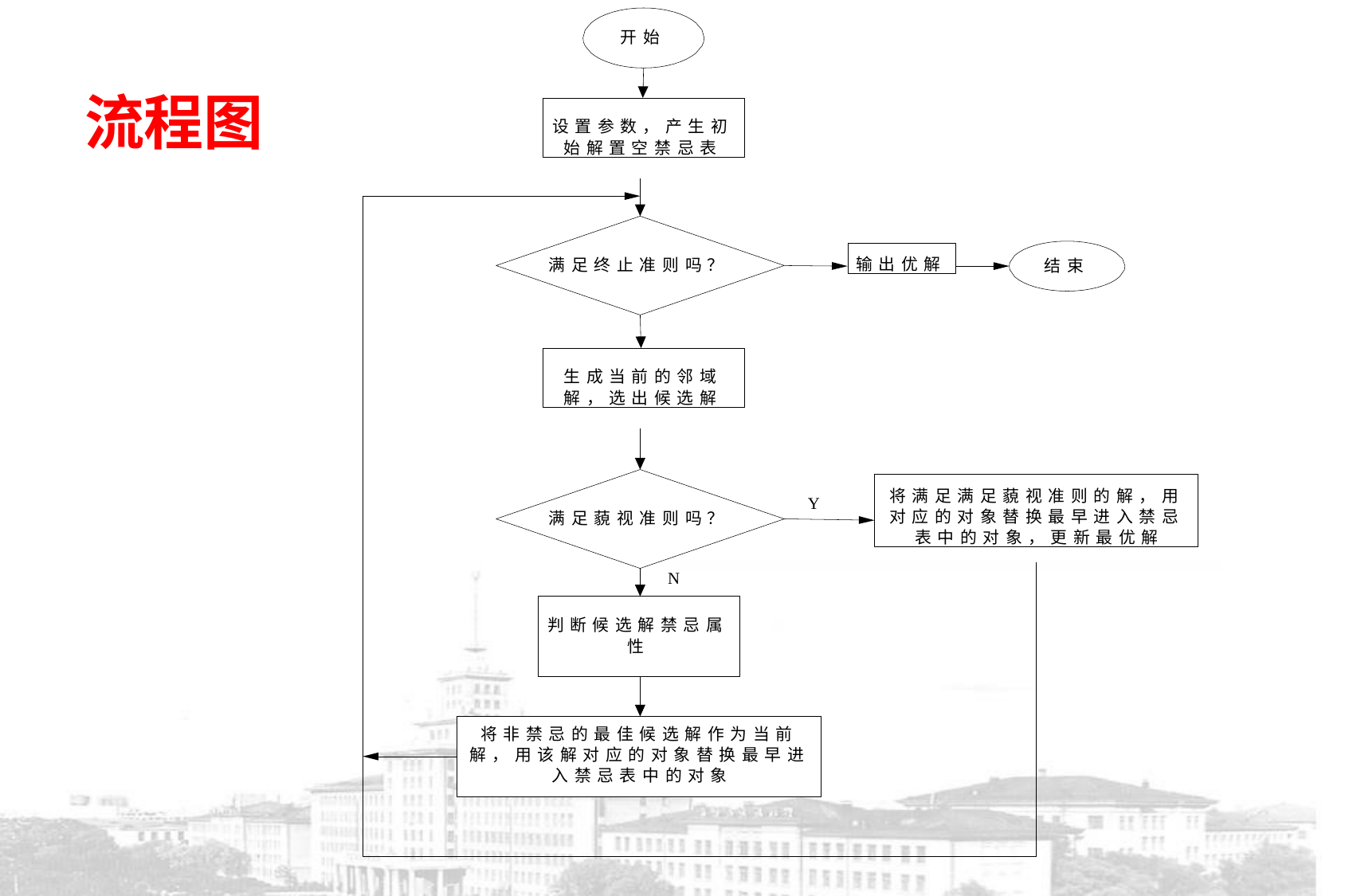

开始

流程图

设置参数，产生初始解置空禁忌表

输出优解
满足终止准则吗？
结束

生成当前的邻域解，选出候选解

将满足满足藐视准则的解，用对应的对象替换最早进入禁忌表中的对象，更新最优解
Y
满足藐视准则吗？
N

判断候选解禁忌属性

将非禁忌的最佳候选解作为当前 解，用该解对应的对象替换最早进入禁忌表中的对象